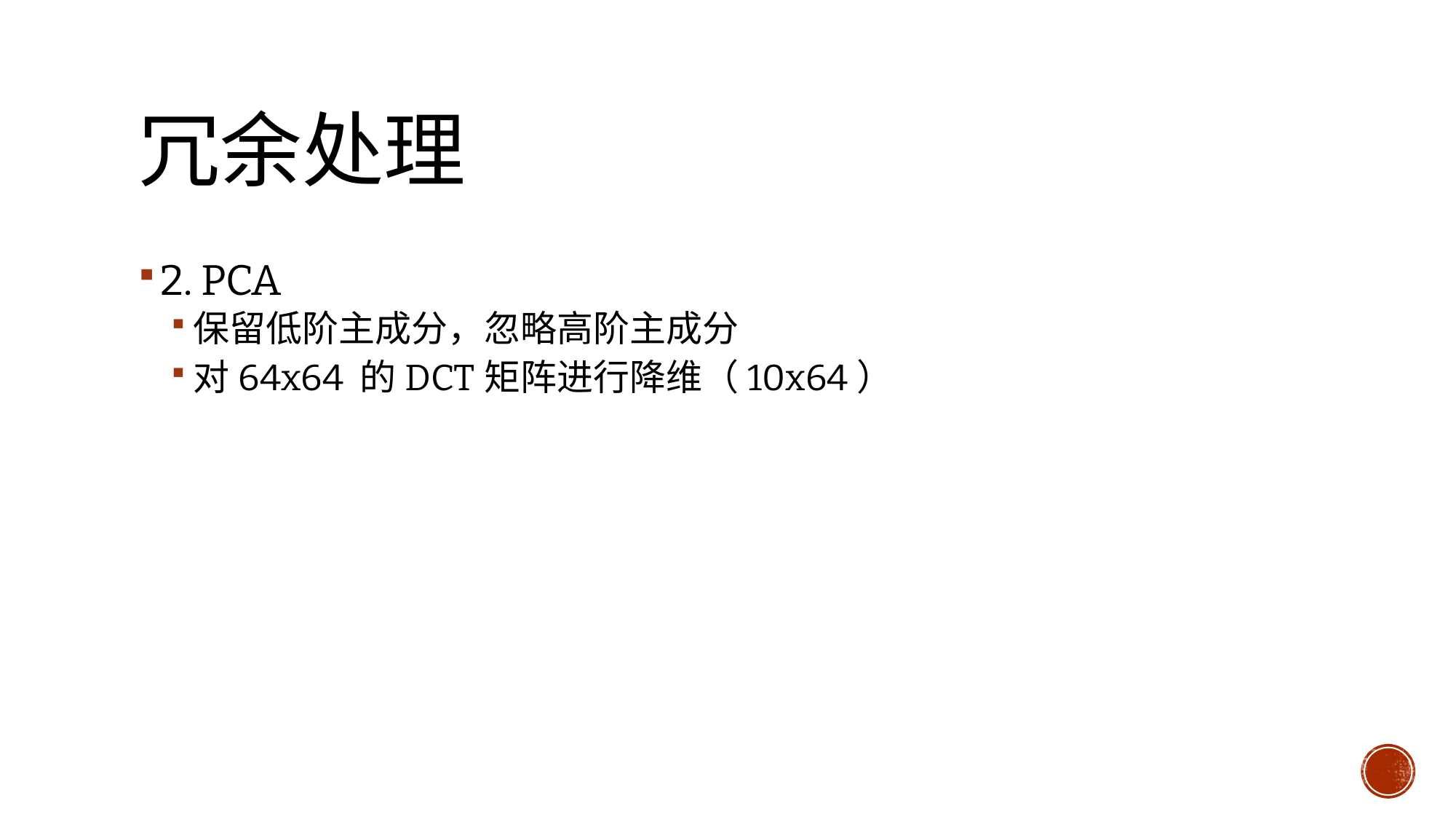

# 冗余处理
2. PCA
保留低阶主成分，忽略高阶主成分
对64x64 的DCT矩阵进行降维（10x64）